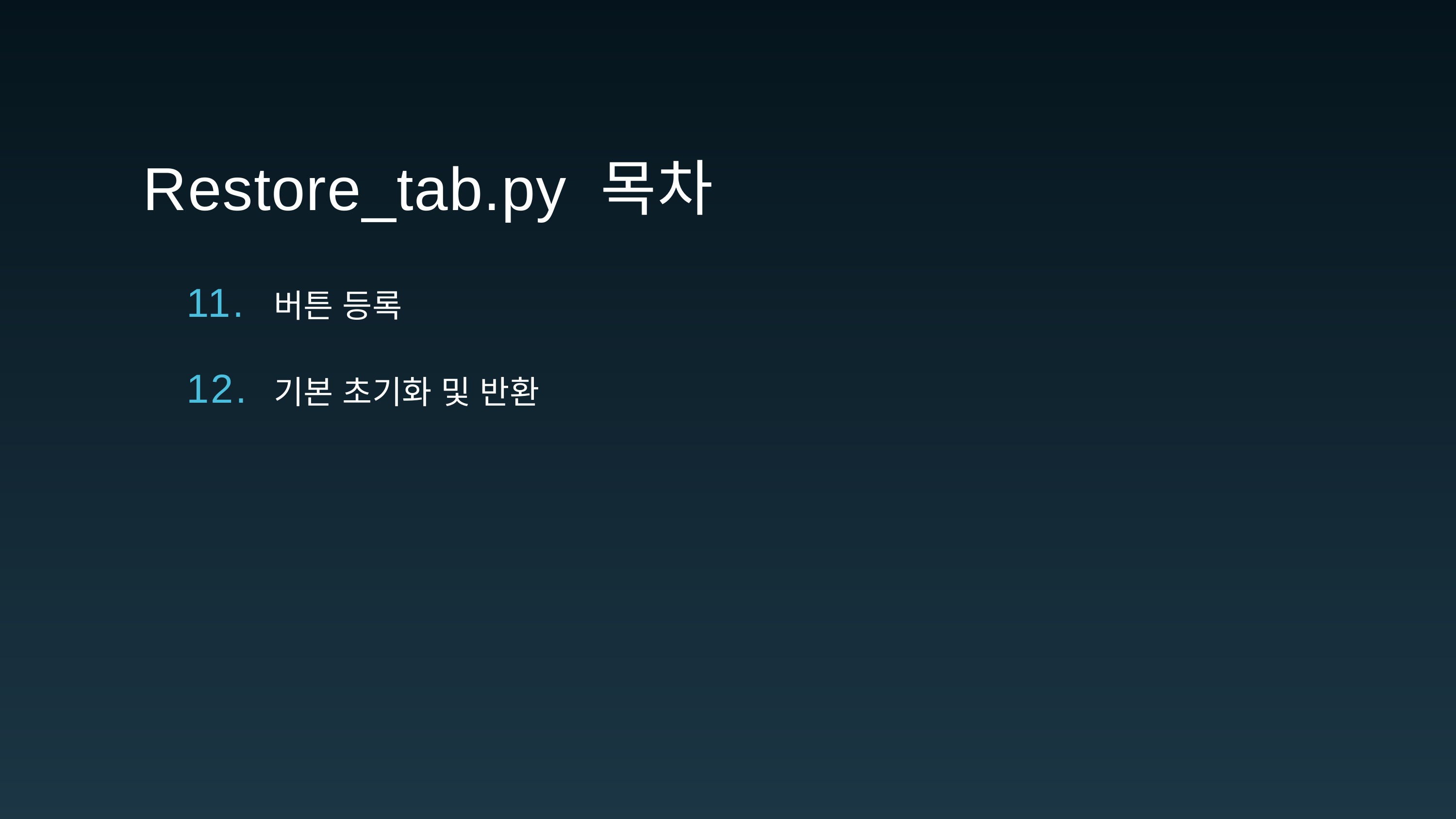

Restore_tab.py 목차
버튼 등록
11.
12.
기본 초기화 및 반환